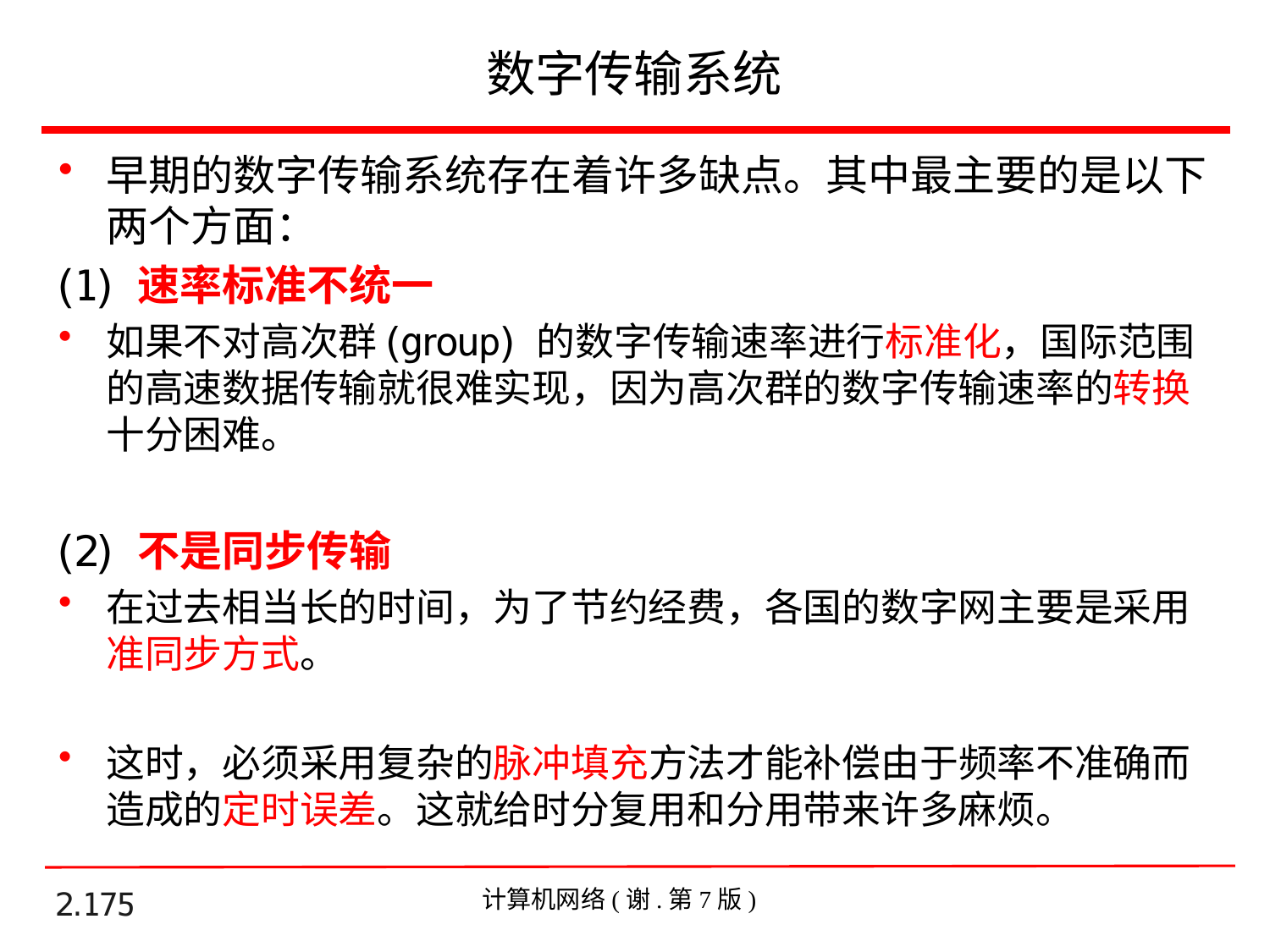

# 数字传输系统
早期的数字传输系统存在着许多缺点。其中最主要的是以下两个方面：
(1) 速率标准不统一
如果不对高次群(group) 的数字传输速率进行标准化，国际范围的高速数据传输就很难实现，因为高次群的数字传输速率的转换十分困难。

(2) 不是同步传输
在过去相当长的时间，为了节约经费，各国的数字网主要是采用准同步方式。

这时，必须采用复杂的脉冲填充方法才能补偿由于频率不准确而造成的定时误差。这就给时分复用和分用带来许多麻烦。